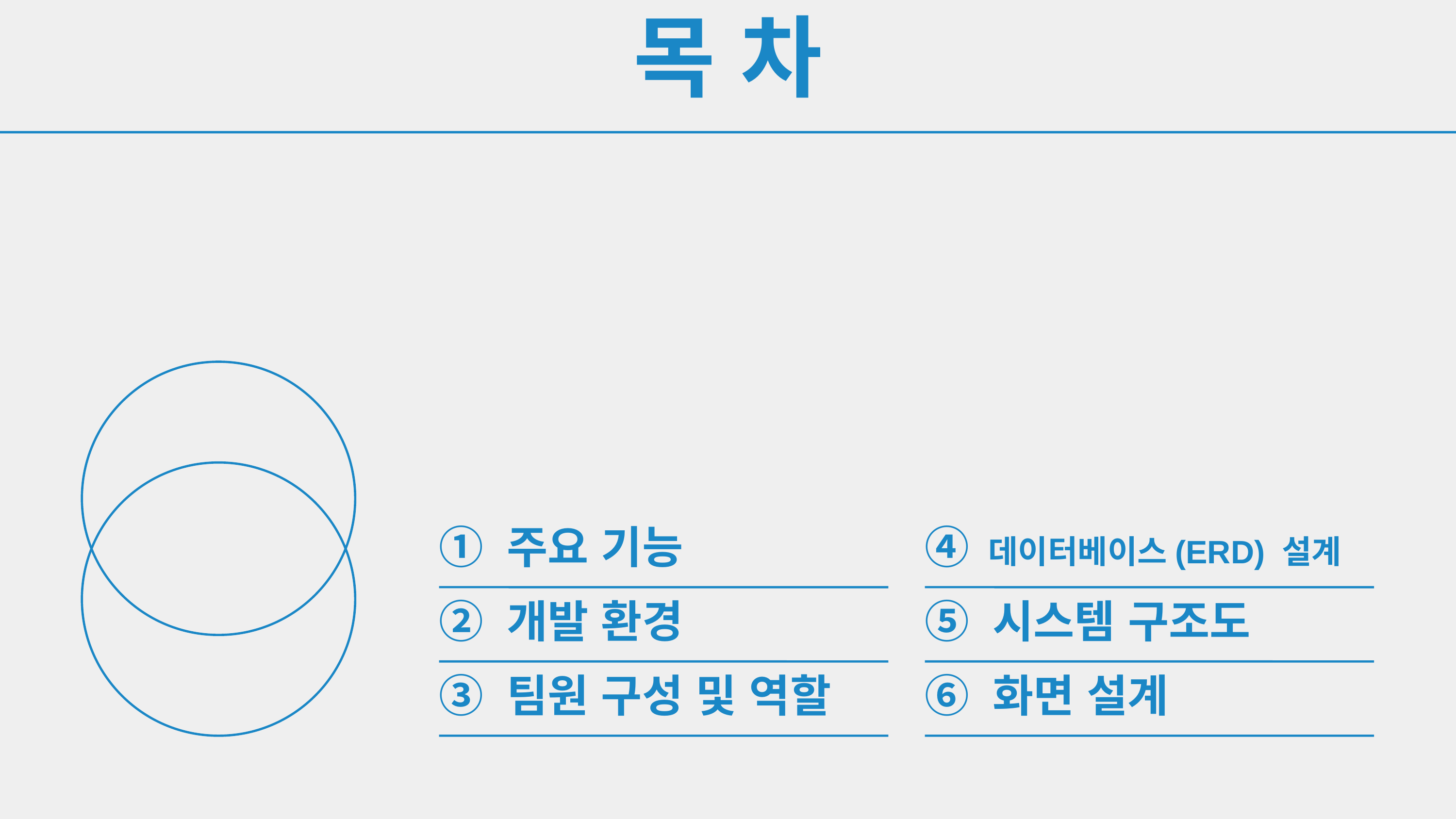

목 차

① 주요 기능
④ 데이터베이스(ERD) 설계

② 개발 환경
⑤ 시스템 구조도

③ 팀원 구성 및 역할
⑥ 화면 설계